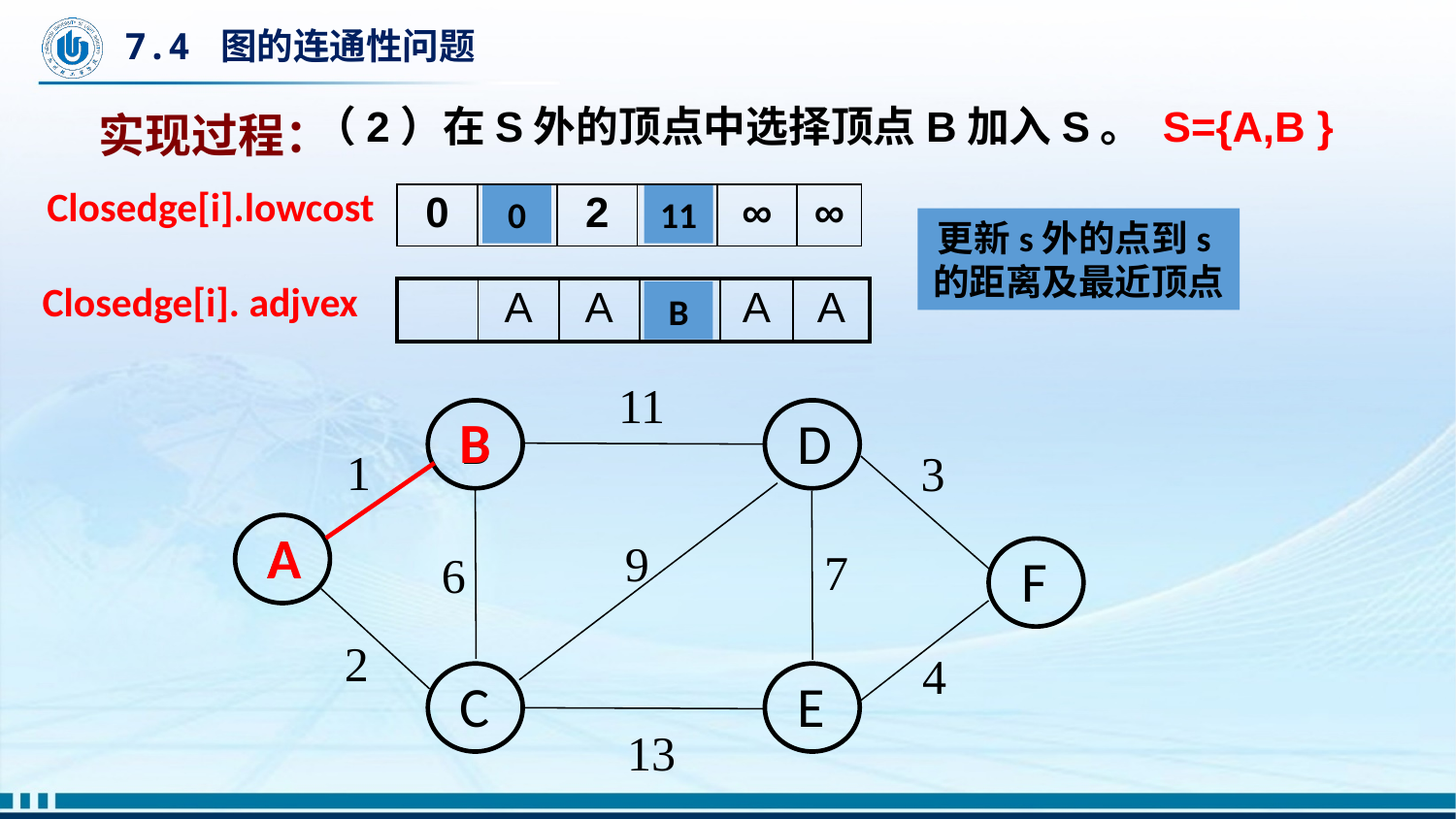

# 7.4 图的连通性问题
（2）在S外的顶点中选择顶点B加入S。 S={A,B }
实现过程：
Closedge[i].lowcost
| 0 | 1 | 2 | ∞ | ∞ | ∞ |
| --- | --- | --- | --- | --- | --- |
0
11
更新s外的点到s的距离及最近顶点
Closedge[i]. adjvex
|  | A | A | A | A | A |
| --- | --- | --- | --- | --- | --- |
B
11

B

D
1

3

A
9

F
7
6

2
4

C

E

13
B

A